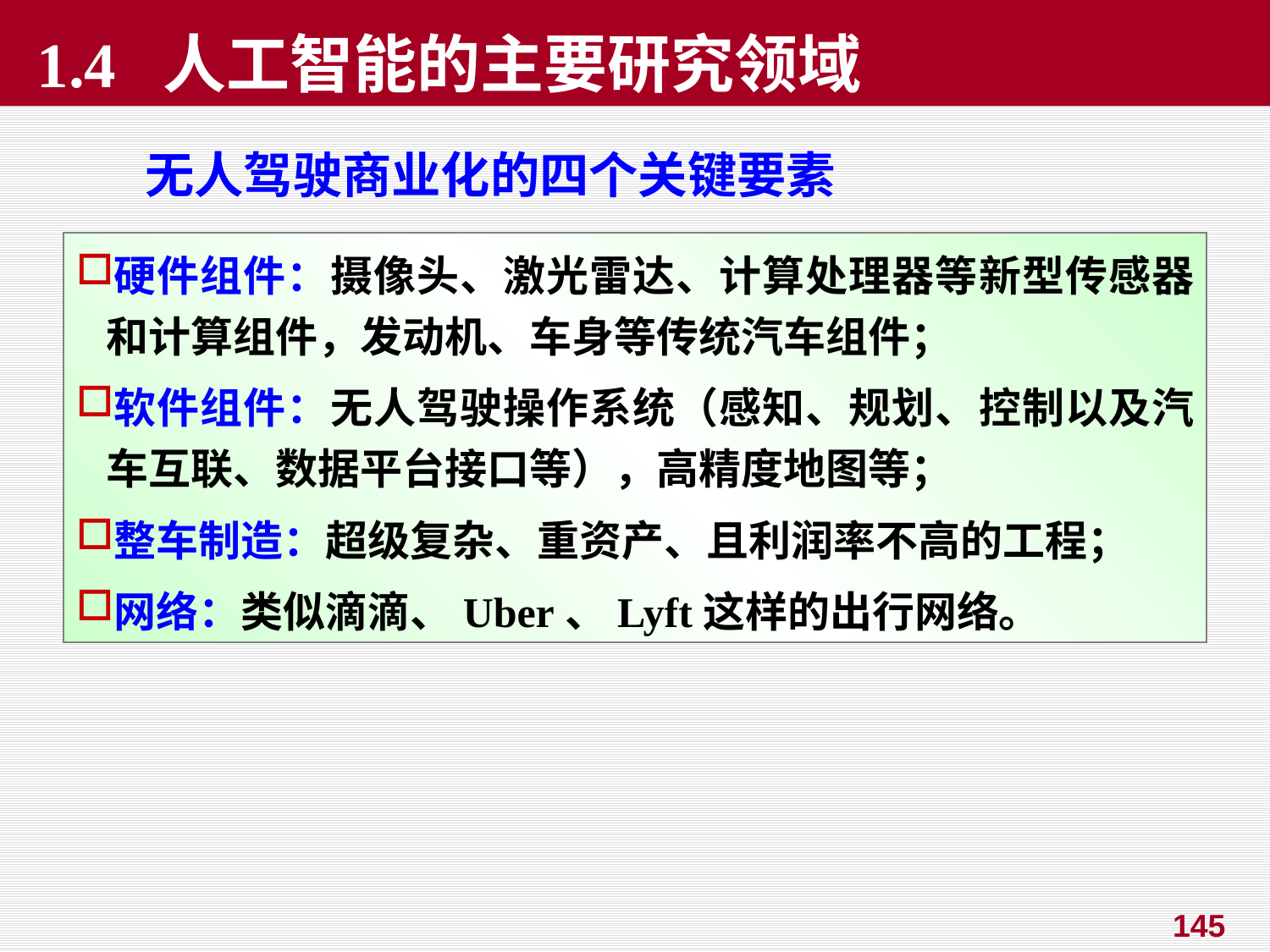

1.4  人工智能的主要研究领域
无人驾驶商业化的四个关键要素
硬件组件：摄像头、激光雷达、计算处理器等新型传感器和计算组件，发动机、车身等传统汽车组件；
软件组件：无人驾驶操作系统（感知、规划、控制以及汽车互联、数据平台接口等），高精度地图等；
整车制造：超级复杂、重资产、且利润率不高的工程；
网络：类似滴滴、Uber、Lyft这样的出行网络。
145